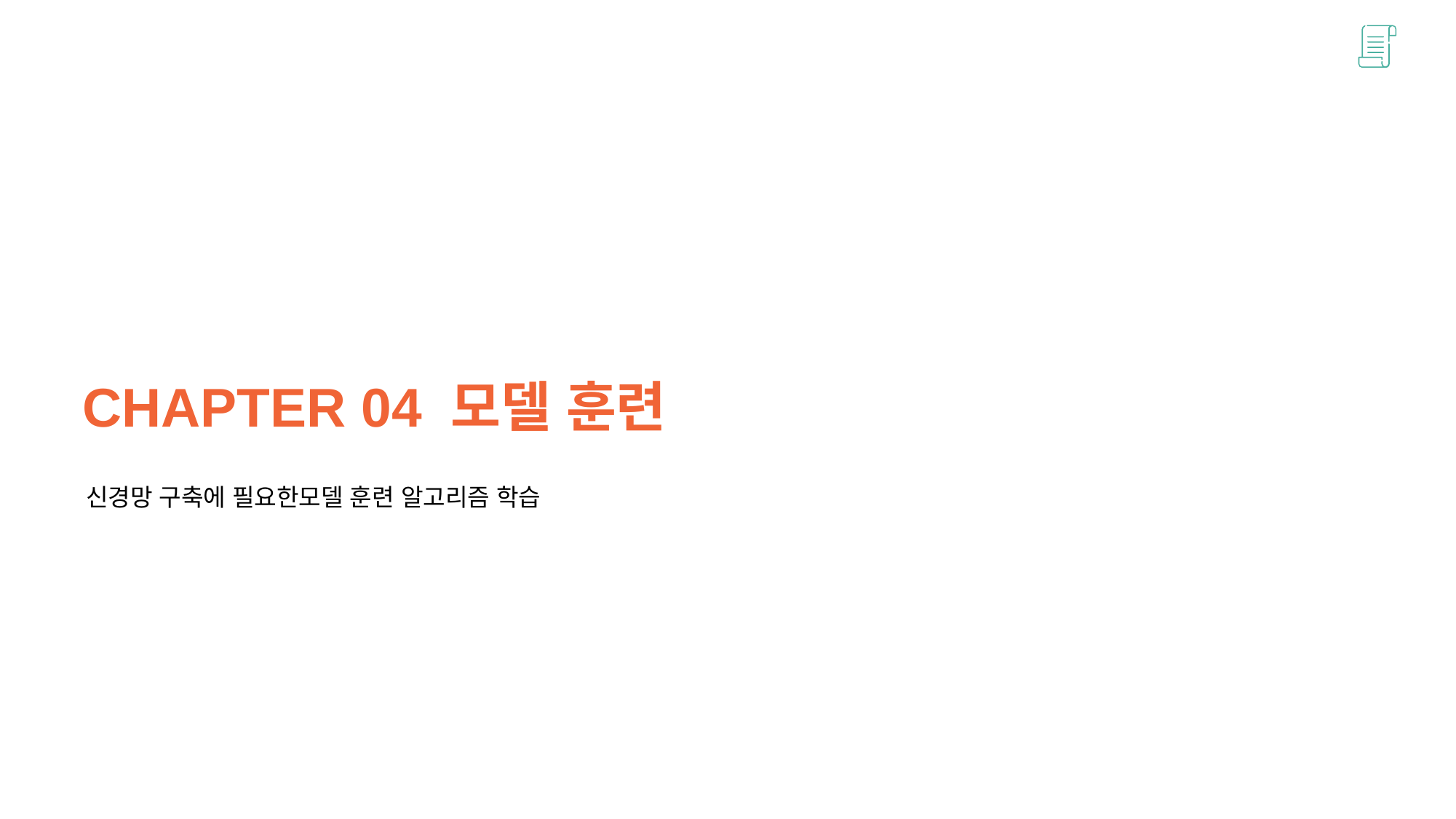

CHAPTER 04 모델 훈련
신경망 구축에 필요한모델 훈련 알고리즘 학습